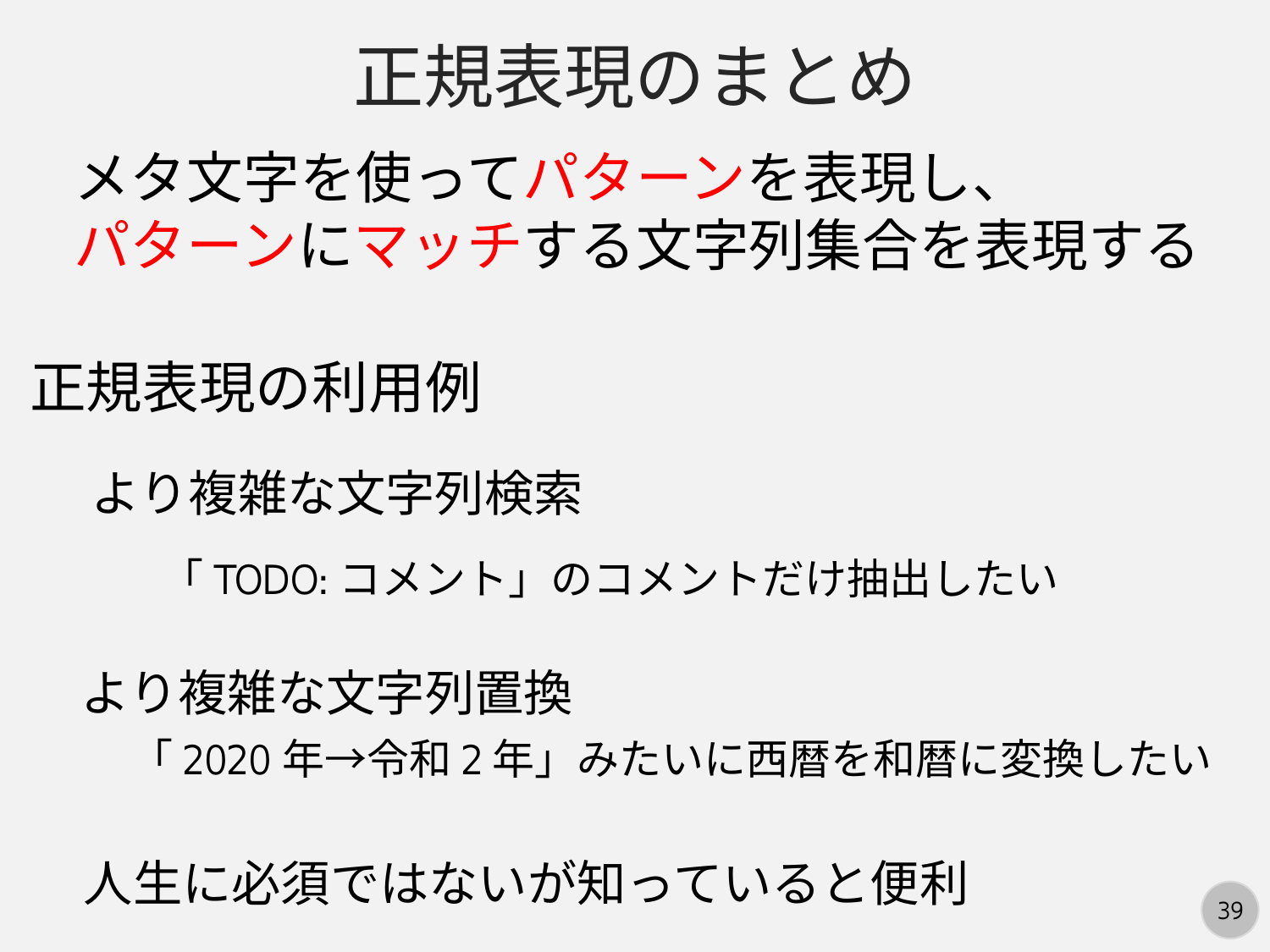

正規表現のまとめ
メタ文字を使ってパターンを表現し、
パターンにマッチする文字列集合を表現する
正規表現の利用例
より複雑な文字列検索
「TODO:コメント」のコメントだけ抽出したい
より複雑な文字列置換
「2020年→令和2年」みたいに西暦を和暦に変換したい
人生に必須ではないが知っていると便利